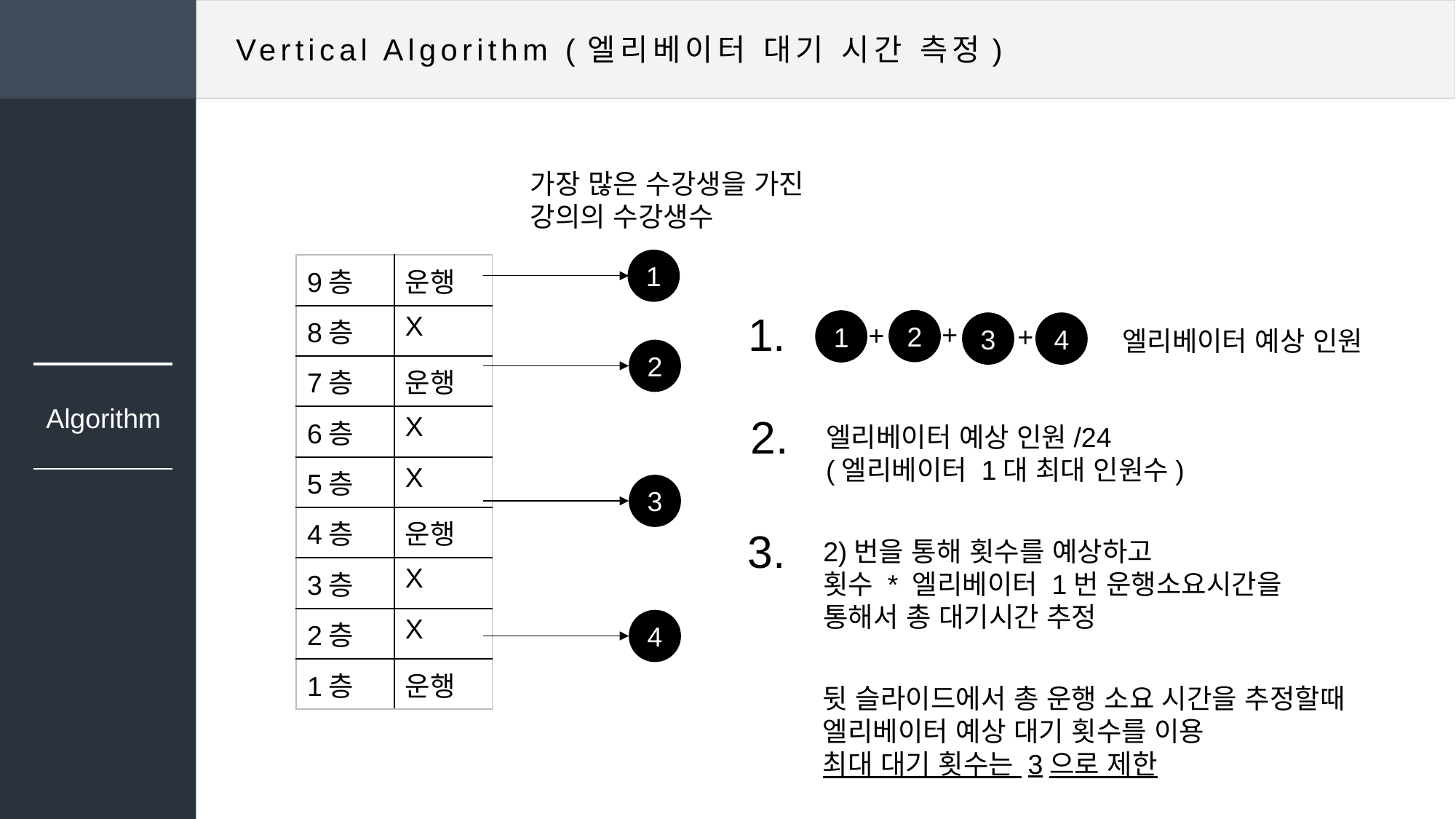

Vertical Algorithm (엘리베이터 대기 시간 측정)
가장 많은 수강생을 가진
강의의 수강생수
1
| 9층 | 운행 |
| --- | --- |
| 8층 | X |
| 7층 | 운행 |
| 6층 | X |
| 5층 | X |
| 4층 | 운행 |
| 3층 | X |
| 2층 | X |
| 1층 | 운행 |
1.
2
1
+
3
4
+
+
엘리베이터 예상 인원
2
Algorithm
2.
엘리베이터 예상 인원/24
(엘리베이터 1대 최대 인원수)
3
3.
2)번을 통해 횟수를 예상하고
횟수 * 엘리베이터 1번 운행소요시간을 통해서 총 대기시간 추정
4
뒷 슬라이드에서 총 운행 소요 시간을 추정할때 엘리베이터 예상 대기 횟수를 이용
최대 대기 횟수는 3으로 제한